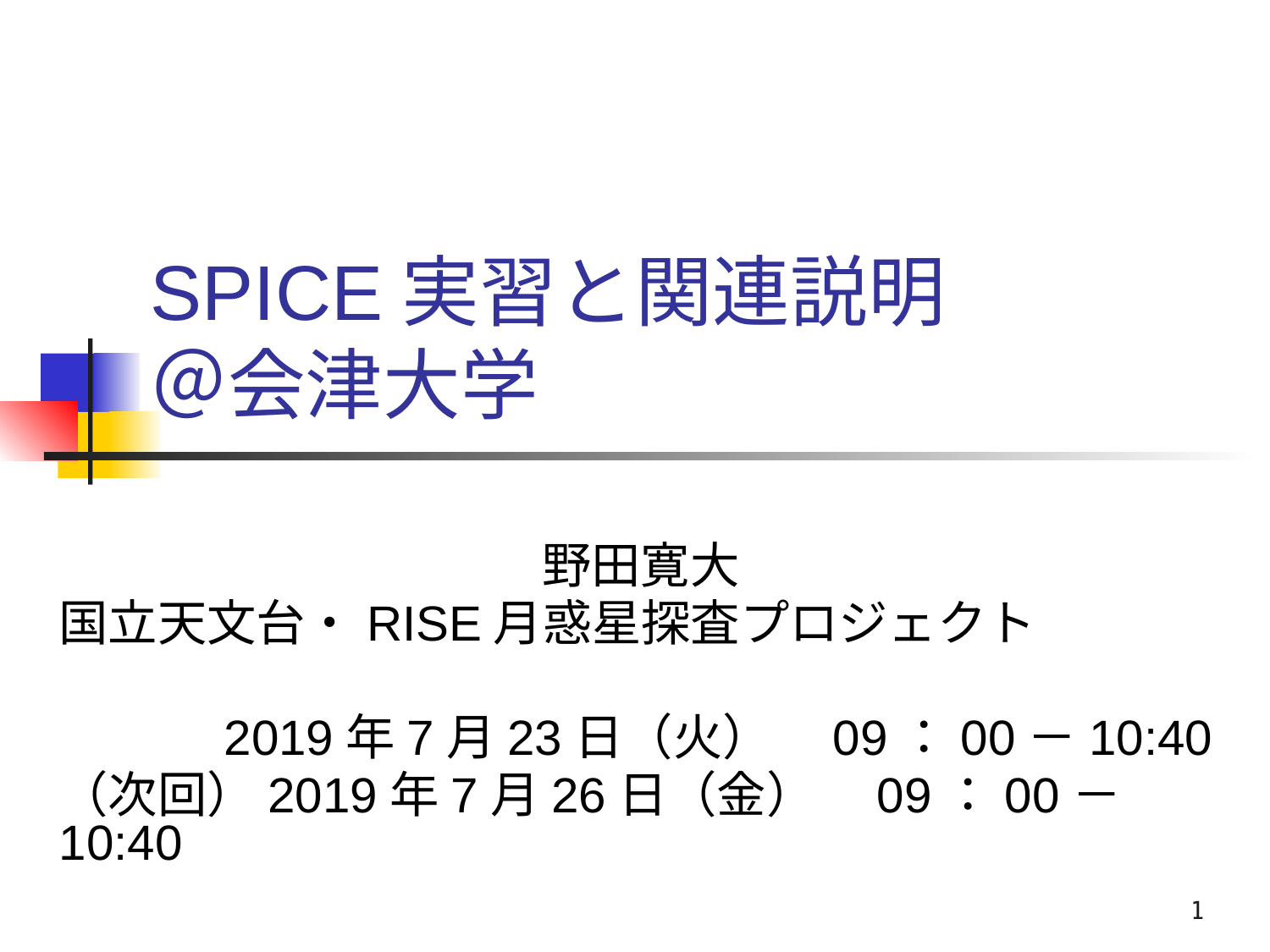

# SPICE実習と関連説明 ＠会津大学
野田寛大
国立天文台・RISE月惑星探査プロジェクト

            2019年7月23日（火）　09：00－10:40
（次回）2019年7月26日（金）　09：00－10:40
1